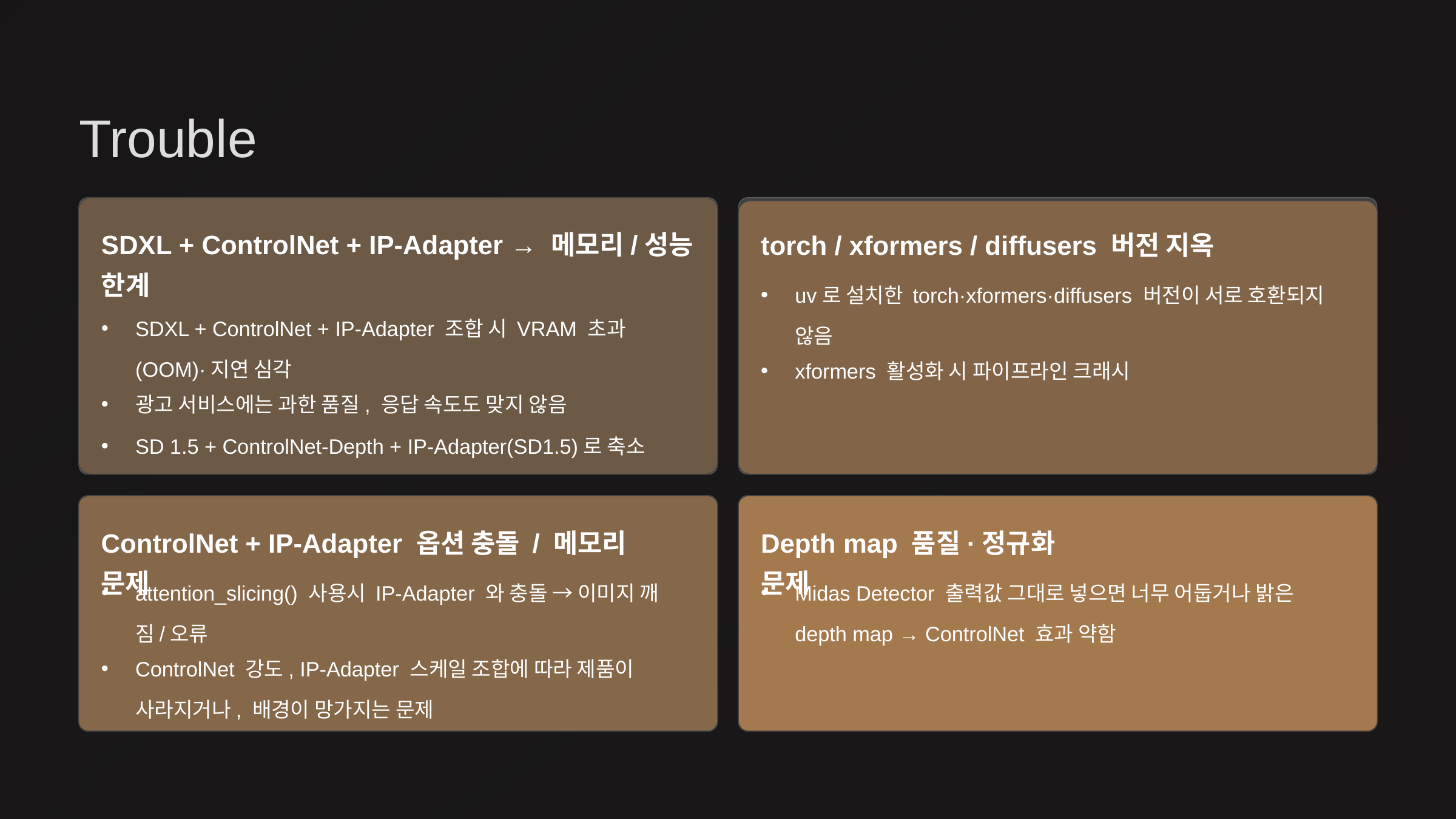

Trouble

SDXL + ControlNet + IP-Adapter → 메모리/성능 한계
torch / xformers / diffusers 버전 지옥
uv로 설치한 torch·xformers·diffusers 버전이 서로 호환되지 않음
SDXL + ControlNet + IP-Adapter 조합 시 VRAM 초과(OOM)·지연 심각
xformers 활성화 시 파이프라인 크래시
광고 서비스에는 과한 품질, 응답 속도도 맞지 않음
SD 1.5 + ControlNet-Depth + IP-Adapter(SD1.5)로 축소

ControlNet + IP-Adapter 옵션 충돌 / 메모리 문제
Depth map 품질·정규화 문제
attention_slicing() 사용시 IP-Adapter 와 충돌 → 이미지 깨짐/오류
Midas Detector 출력값 그대로 넣으면 너무 어둡거나 밝은 depth map → ControlNet 효과 약함
ControlNet 강도, IP-Adapter 스케일 조합에 따라 제품이 사라지거나, 배경이 망가지는 문제